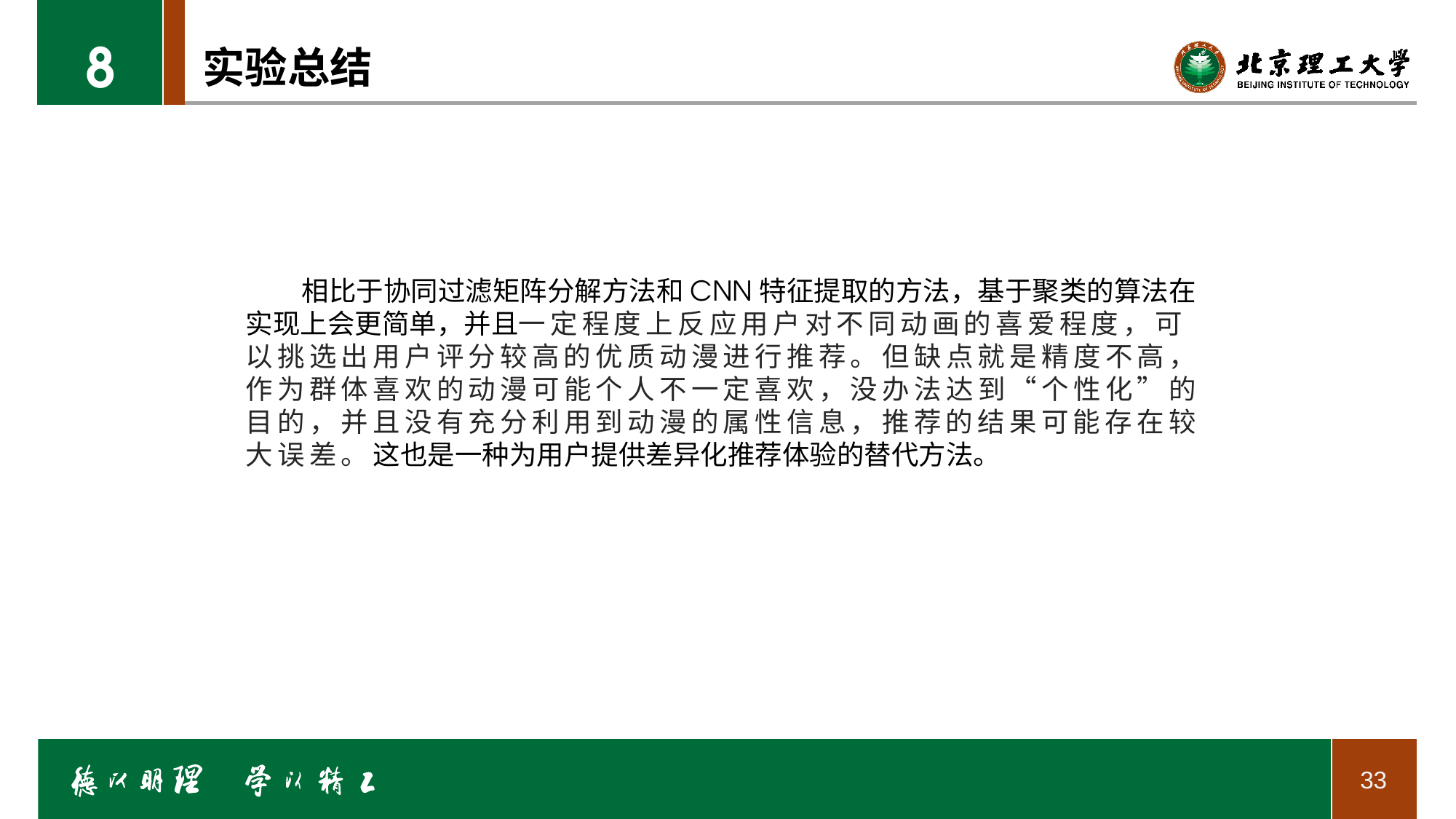

8
# 实验总结
        相比于协同过滤矩阵分解方法和CNN特征提取的方法，基于聚类的算法在实现上会更简单，并且一定程度上反应用户对不同动画的喜爱程度，可以挑选出用户评分较高的优质动漫进行推荐。但缺点就是精度不高，作为群体喜欢的动漫可能个人不一定喜欢，没办法达到“个性化”的目的，并且没有充分利用到动漫的属性信息，推荐的结果可能存在较大误差。这也是一种为用户提供差异化推荐体验的替代方法。